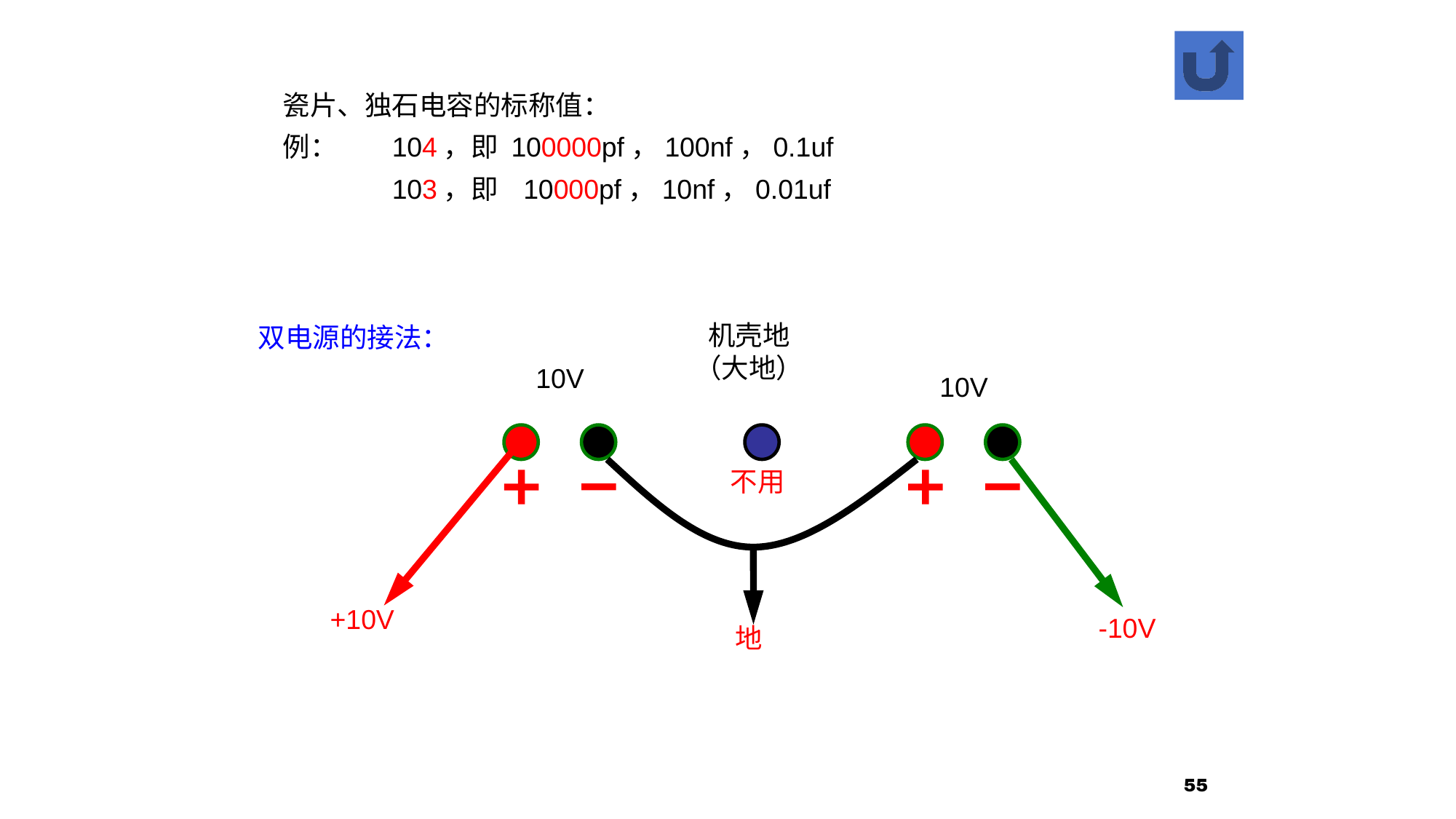

瓷片、独石电容的标称值：
例：	104，即 100000pf，100nf，0.1uf
	103，即   10000pf，10nf，0.01uf
机壳地
（大地）
双电源的接法：
10V
10V

不用

+10V
-10V
地
55